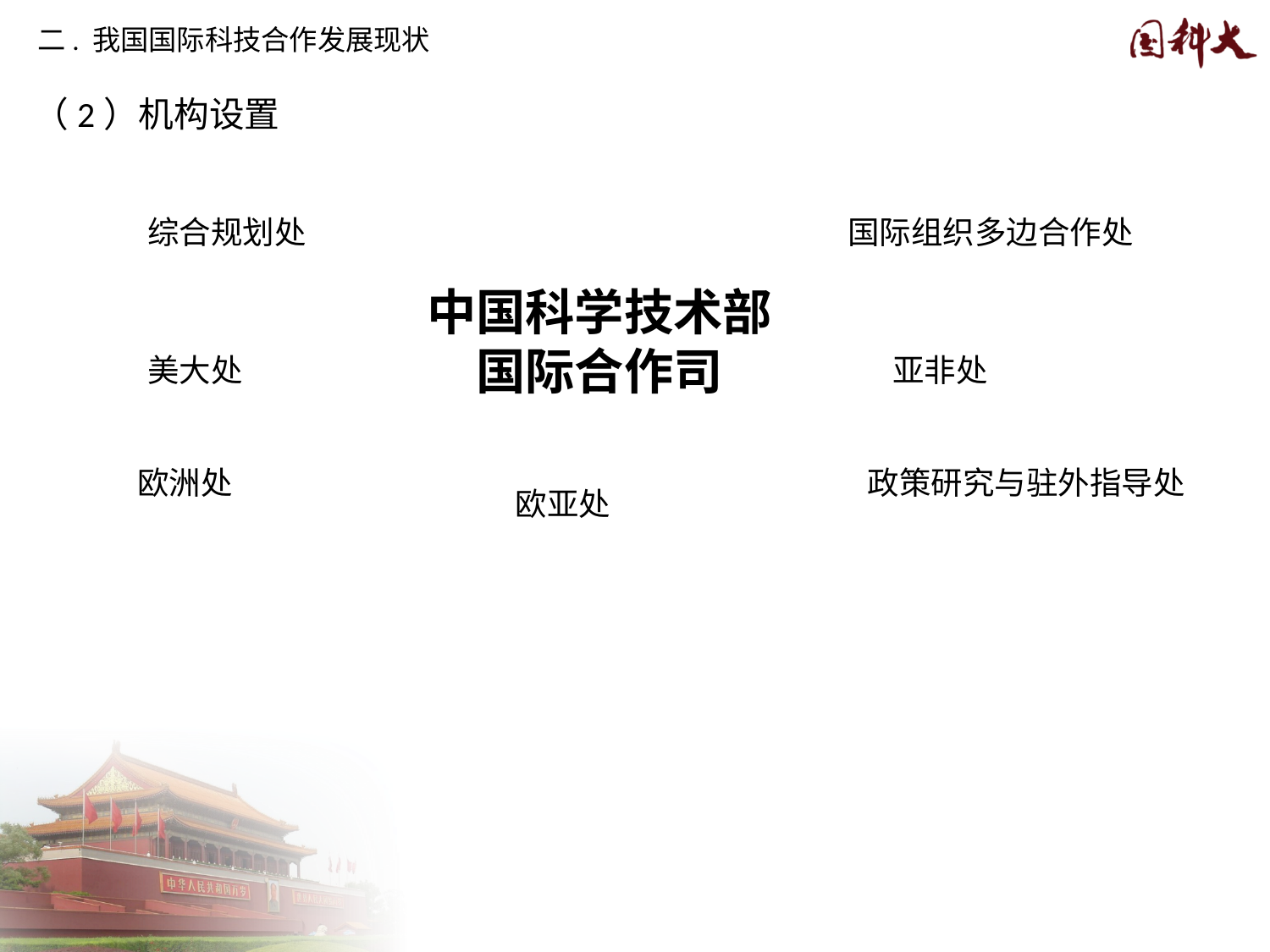

二. 我国国际科技合作发展现状
（2）机构设置
综合规划处
国际组织多边合作处
中国科学技术部国际合作司
美大处
亚非处
欧洲处
政策研究与驻外指导处
欧亚处